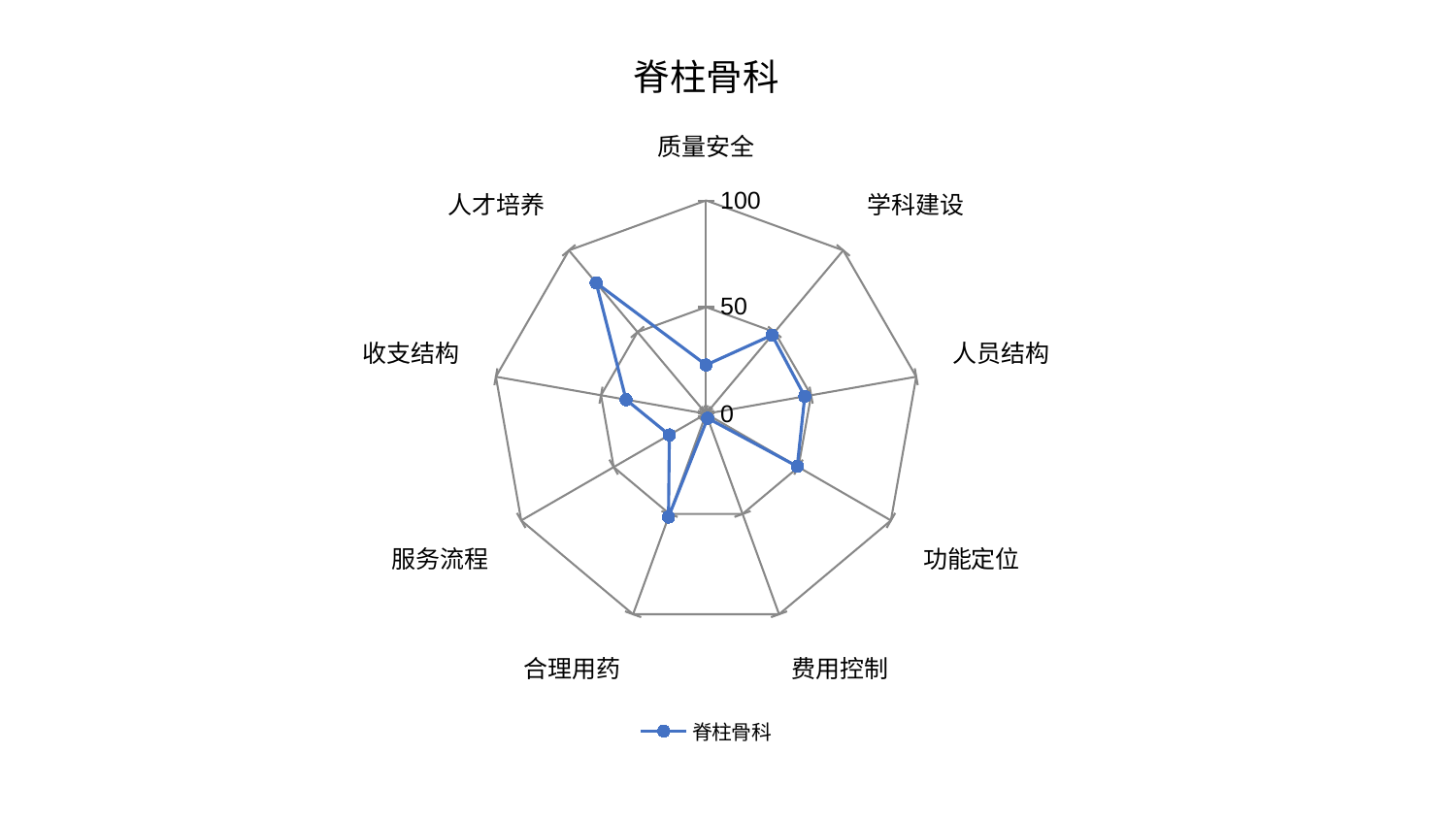

### Chart: 脊柱骨科

| Category | 脊柱骨科 |
|---|---|
| 质量安全 | 22.887455419949703 |
| 学科建设 | 48.14791885244649 |
| 人员结构 | 46.96036303558216 |
| 功能定位 | 49.3520209848492 |
| 费用控制 | 2.19433628417894 |
| 合理用药 | 51.52352441164187 |
| 服务流程 | 19.869368665031274 |
| 收支结构 | 38.073513537901746 |
| 人才培养 | 80.13023908745902 |
137